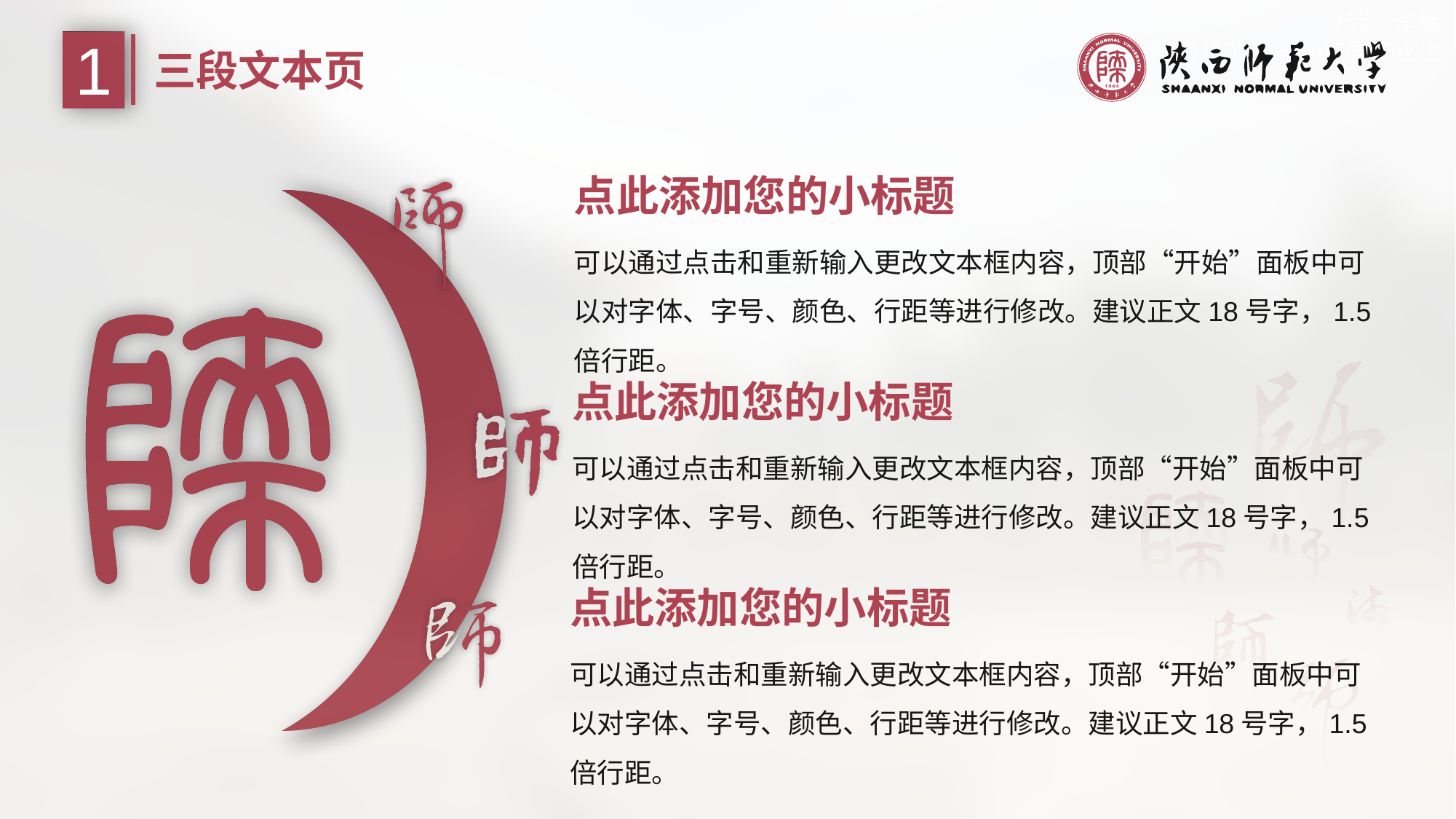

1
三段文本页
点此添加您的小标题

可以通过点击和重新输入更改文本框内容，顶部“开始”面板中可以对字体、字号、颜色、行距等进行修改。建议正文18号字，1.5倍行距。

点此添加您的小标题

可以通过点击和重新输入更改文本框内容，顶部“开始”面板中可以对字体、字号、颜色、行距等进行修改。建议正文18号字，1.5倍行距。
点此添加您的小标题

可以通过点击和重新输入更改文本框内容，顶部“开始”面板中可以对字体、字号、颜色、行距等进行修改。建议正文18号字，1.5倍行距。